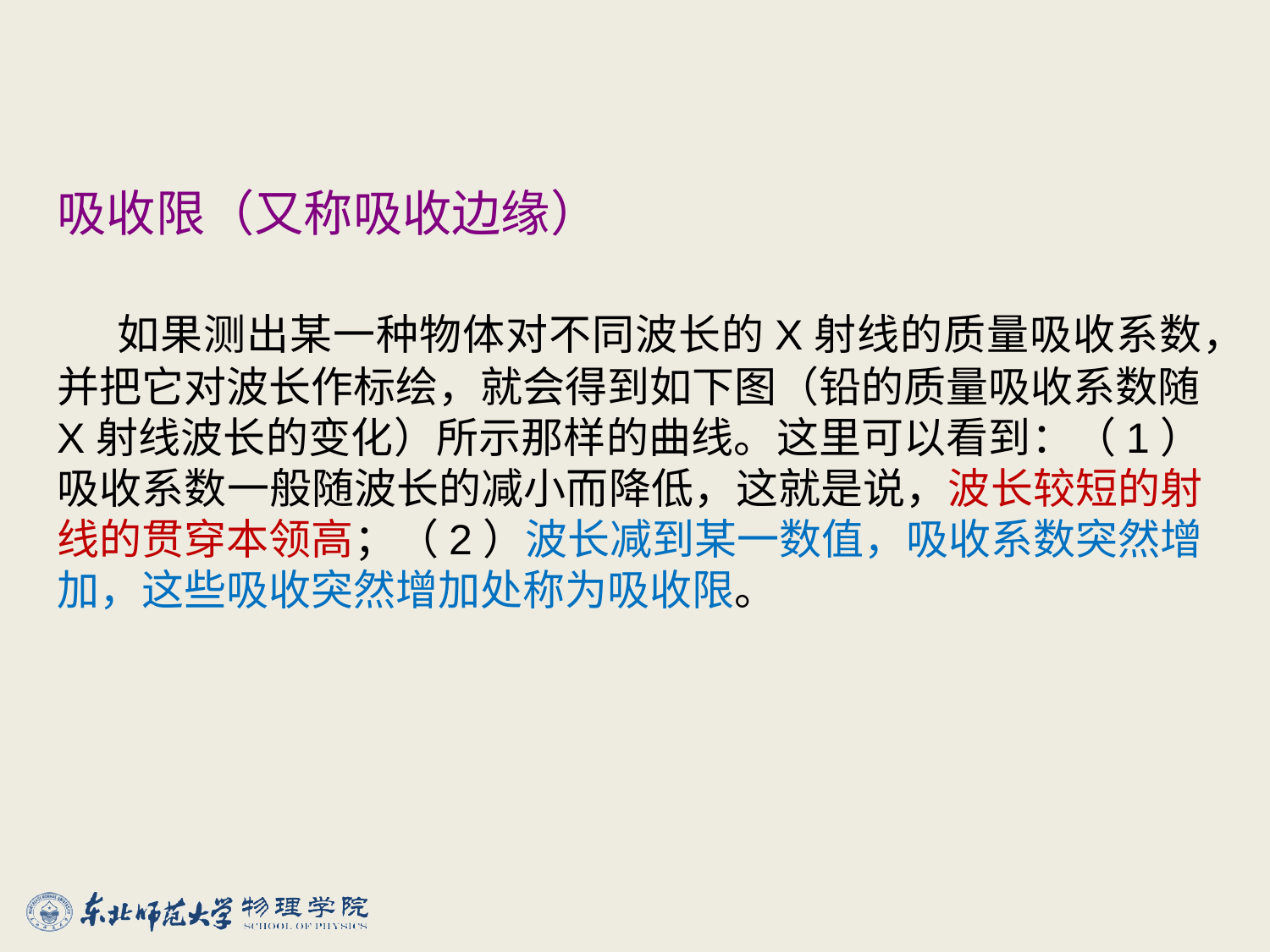

吸收限（又称吸收边缘）

    如果测出某一种物体对不同波长的X射线的质量吸收系数，并把它对波长作标绘，就会得到如下图（铅的质量吸收系数随X射线波长的变化）所示那样的曲线。这里可以看到：（1）吸收系数一般随波长的减小而降低，这就是说，波长较短的射线的贯穿本领高；（2）波长减到某一数值，吸收系数突然增加，这些吸收突然增加处称为吸收限。